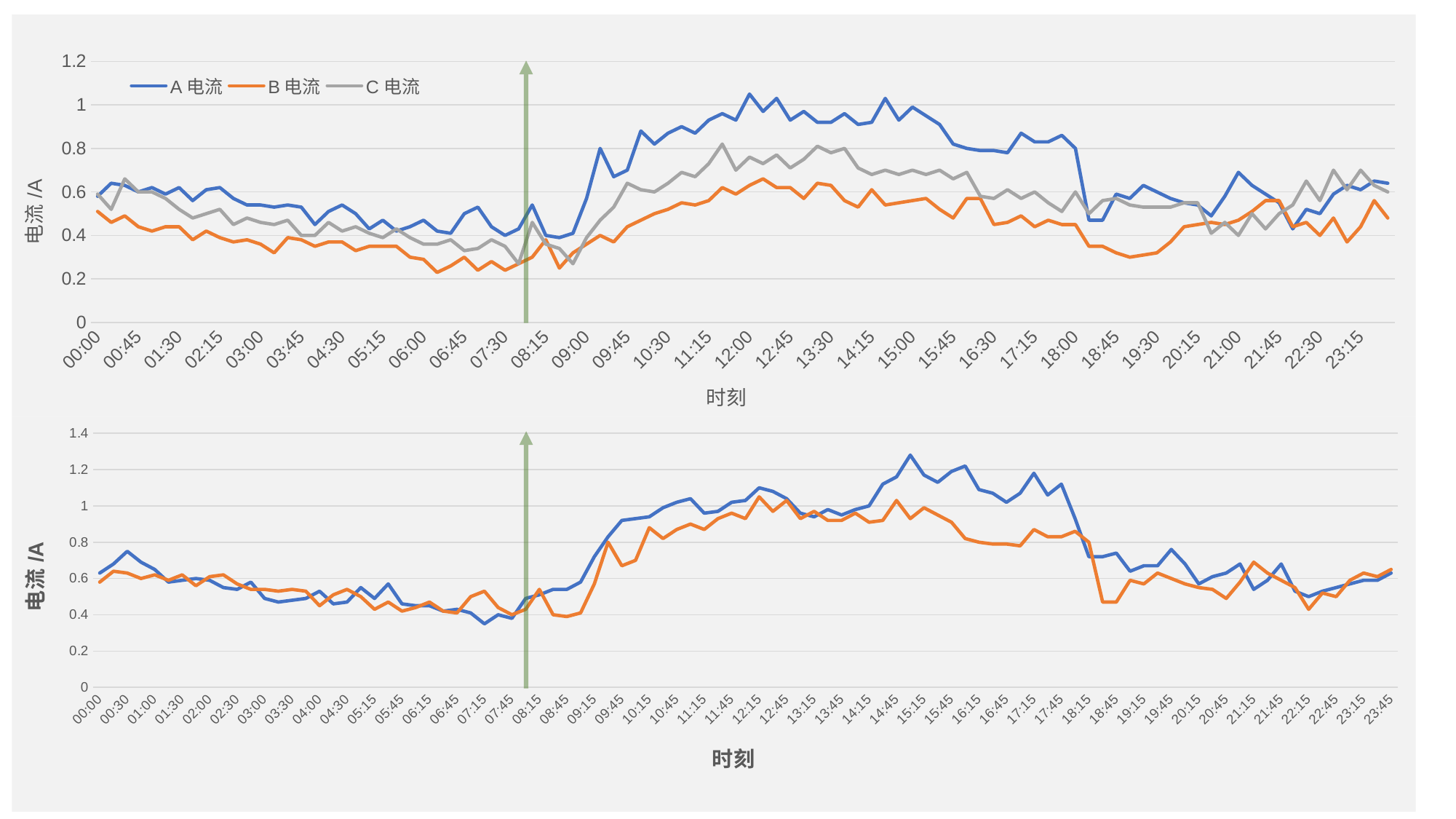

### Chart

| Category | A电流 | B电流 | C电流 |
|---|---|---|---|
| 00:00 | 0.58 | 0.51 | 0.59 |
| 00:15 | 0.64 | 0.46 | 0.52 |
| 00:30 | 0.63 | 0.49 | 0.66 |
| 00:45 | 0.6 | 0.44 | 0.6 |
| 01:00 | 0.62 | 0.42 | 0.6 |
| 01:15 | 0.59 | 0.44 | 0.57 |
| 01:30 | 0.62 | 0.44 | 0.52 |
| 01:45 | 0.56 | 0.38 | 0.48 |
| 02:00 | 0.61 | 0.42 | 0.5 |
| 02:15 | 0.62 | 0.39 | 0.52 |
| 02:30 | 0.57 | 0.37 | 0.45 |
| 02:45 | 0.54 | 0.38 | 0.48 |
| 03:00 | 0.54 | 0.36 | 0.46 |
| 03:15 | 0.53 | 0.32 | 0.45 |
| 03:30 | 0.54 | 0.39 | 0.47 |
| 03:45 | 0.53 | 0.38 | 0.4 |
| 04:00 | 0.45 | 0.35 | 0.4 |
| 04:15 | 0.51 | 0.37 | 0.46 |
| 04:30 | 0.54 | 0.37 | 0.42 |
| 04:45 | 0.5 | 0.33 | 0.44 |
| 05:00 | 0.43 | 0.35 | 0.41 |
| 05:15 | 0.47 | 0.35 | 0.39 |
| 05:30 | 0.42 | 0.35 | 0.43 |
| 05:45 | 0.44 | 0.3 | 0.39 |
| 06:00 | 0.47 | 0.29 | 0.36 |
| 06:15 | 0.42 | 0.23 | 0.36 |
| 06:30 | 0.41 | 0.26 | 0.38 |
| 06:45 | 0.5 | 0.3 | 0.33 |
| 07:00 | 0.53 | 0.24 | 0.34 |
| 07:15 | 0.44 | 0.28 | 0.38 |
| 07:30 | 0.4 | 0.24 | 0.35 |
| 07:45 | 0.43 | 0.27 | 0.27 |
| 08:00 | 0.54 | 0.3 | 0.46 |
| 08:15 | 0.4 | 0.38 | 0.36 |
| 08:30 | 0.39 | 0.25 | 0.34 |
| 08:45 | 0.41 | 0.32 | 0.27 |
| 09:00 | 0.57 | 0.36 | 0.39 |
| 09:15 | 0.8 | 0.4 | 0.47 |
| 09:30 | 0.67 | 0.37 | 0.53 |
| 09:45 | 0.7 | 0.44 | 0.64 |
| 10:00 | 0.88 | 0.47 | 0.61 |
| 10:15 | 0.82 | 0.5 | 0.6 |
| 10:30 | 0.87 | 0.52 | 0.64 |
| 10:45 | 0.9 | 0.55 | 0.69 |
| 11:00 | 0.87 | 0.54 | 0.67 |
| 11:15 | 0.93 | 0.56 | 0.73 |
| 11:30 | 0.96 | 0.62 | 0.82 |
| 11:45 | 0.93 | 0.59 | 0.7 |
| 12:00 | 1.05 | 0.63 | 0.76 |
| 12:15 | 0.97 | 0.66 | 0.73 |
| 12:30 | 1.03 | 0.62 | 0.77 |
| 12:45 | 0.93 | 0.62 | 0.71 |
| 13:00 | 0.97 | 0.57 | 0.75 |
| 13:15 | 0.92 | 0.64 | 0.81 |
| 13:30 | 0.92 | 0.63 | 0.78 |
| 13:45 | 0.96 | 0.56 | 0.8 |
| 14:00 | 0.91 | 0.53 | 0.71 |
| 14:15 | 0.92 | 0.61 | 0.68 |
| 14:30 | 1.03 | 0.54 | 0.7 |
| 14:45 | 0.93 | 0.55 | 0.68 |
| 15:00 | 0.99 | 0.56 | 0.7 |
| 15:15 | 0.95 | 0.57 | 0.68 |
| 15:30 | 0.91 | 0.52 | 0.7 |
| 15:45 | 0.82 | 0.48 | 0.66 |
| 16:00 | 0.8 | 0.57 | 0.69 |
| 16:15 | 0.79 | 0.57 | 0.58 |
| 16:30 | 0.79 | 0.45 | 0.57 |
| 16:45 | 0.78 | 0.46 | 0.61 |
| 17:00 | 0.87 | 0.49 | 0.57 |
| 17:15 | 0.83 | 0.44 | 0.6 |
| 17:30 | 0.83 | 0.47 | 0.55 |
| 17:45 | 0.86 | 0.45 | 0.51 |
| 18:00 | 0.8 | 0.45 | 0.6 |
| 18:15 | 0.47 | 0.35 | 0.5 |
| 18:30 | 0.47 | 0.35 | 0.56 |
| 18:45 | 0.59 | 0.32 | 0.57 |
| 19:00 | 0.57 | 0.3 | 0.54 |
| 19:15 | 0.63 | 0.31 | 0.53 |
| 19:30 | 0.6 | 0.32 | 0.53 |
| 19:45 | 0.57 | 0.37 | 0.53 |
| 20:00 | 0.55 | 0.44 | 0.55 |
| 20:15 | 0.54 | 0.45 | 0.55 |
| 20:30 | 0.49 | 0.46 | 0.41 |
| 20:45 | 0.58 | 0.45 | 0.46 |
| 21:00 | 0.69 | 0.47 | 0.4 |
| 21:15 | 0.63 | 0.51 | 0.5 |
| 21:30 | 0.59 | 0.56 | 0.43 |
| 21:45 | 0.55 | 0.56 | 0.5 |
| 22:00 | 0.43 | 0.44 | 0.54 |
| 22:15 | 0.52 | 0.46 | 0.65 |
| 22:30 | 0.5 | 0.4 | 0.56 |
| 22:45 | 0.59 | 0.48 | 0.7 |
| 23:00 | 0.63 | 0.37 | 0.61 |
| 23:15 | 0.61 | 0.44 | 0.7 |
| 23:30 | 0.65 | 0.56 | 0.63 |
| 23:45 | 0.64 | 0.48 | 0.6 |

### Chart

| Category | A电流同比 | A电流 |
|---|---|---|
| 00:00 | 0.63 | 0.58 |
| 00:15 | 0.68 | 0.64 |
| 00:30 | 0.75 | 0.63 |
| 00:45 | 0.69 | 0.6 |
| 01:00 | 0.65 | 0.62 |
| 01:15 | 0.58 | 0.59 |
| 01:30 | 0.59 | 0.62 |
| 01:45 | 0.6 | 0.56 |
| 02:00 | 0.59 | 0.61 |
| 02:15 | 0.55 | 0.62 |
| 02:30 | 0.54 | 0.57 |
| 02:45 | 0.58 | 0.54 |
| 03:00 | 0.49 | 0.54 |
| 03:15 | 0.47 | 0.53 |
| 03:30 | 0.48 | 0.54 |
| 03:45 | 0.49 | 0.53 |
| 04:00 | 0.53 | 0.45 |
| 04:15 | 0.46 | 0.51 |
| 04:30 | 0.47 | 0.54 |
| 05:00 | 0.55 | 0.5 |
| 05:15 | 0.49 | 0.43 |
| 05:30 | 0.57 | 0.47 |
| 05:45 | 0.46 | 0.42 |
| 06:00 | 0.45 | 0.44 |
| 06:15 | 0.45 | 0.47 |
| 06:30 | 0.42 | 0.42 |
| 06:45 | 0.43 | 0.41 |
| 07:00 | 0.41 | 0.5 |
| 07:15 | 0.35 | 0.53 |
| 07:30 | 0.4 | 0.44 |
| 07:45 | 0.38 | 0.4 |
| 08:00 | 0.49 | 0.43 |
| 08:15 | 0.51 | 0.54 |
| 08:30 | 0.54 | 0.4 |
| 08:45 | 0.54 | 0.39 |
| 09:00 | 0.58 | 0.41 |
| 09:15 | 0.72 | 0.57 |
| 09:30 | 0.83 | 0.8 |
| 09:45 | 0.92 | 0.67 |
| 10:00 | 0.93 | 0.7 |
| 10:15 | 0.94 | 0.88 |
| 10:30 | 0.99 | 0.82 |
| 10:45 | 1.02 | 0.87 |
| 11:00 | 1.04 | 0.9 |
| 11:15 | 0.96 | 0.87 |
| 11:30 | 0.97 | 0.93 |
| 11:45 | 1.02 | 0.96 |
| 12:00 | 1.03 | 0.93 |
| 12:15 | 1.1 | 1.05 |
| 12:30 | 1.08 | 0.97 |
| 12:45 | 1.04 | 1.03 |
| 13:00 | 0.96 | 0.93 |
| 13:15 | 0.94 | 0.97 |
| 13:30 | 0.98 | 0.92 |
| 13:45 | 0.95 | 0.92 |
| 14:00 | 0.98 | 0.96 |
| 14:15 | 1.0 | 0.91 |
| 14:30 | 1.12 | 0.92 |
| 14:45 | 1.16 | 1.03 |
| 15:00 | 1.28 | 0.93 |
| 15:15 | 1.17 | 0.99 |
| 15:30 | 1.13 | 0.95 |
| 15:45 | 1.19 | 0.91 |
| 16:00 | 1.22 | 0.82 |
| 16:15 | 1.09 | 0.8 |
| 16:30 | 1.07 | 0.79 |
| 16:45 | 1.02 | 0.79 |
| 17:00 | 1.07 | 0.78 |
| 17:15 | 1.18 | 0.87 |
| 17:30 | 1.06 | 0.83 |
| 17:45 | 1.12 | 0.83 |
| 18:00 | 0.93 | 0.86 |
| 18:15 | 0.72 | 0.8 |
| 18:30 | 0.72 | 0.47 |
| 18:45 | 0.74 | 0.47 |
| 19:00 | 0.64 | 0.59 |
| 19:15 | 0.67 | 0.57 |
| 19:30 | 0.67 | 0.63 |
| 19:45 | 0.76 | 0.6 |
| 20:00 | 0.68 | 0.57 |
| 20:15 | 0.57 | 0.55 |
| 20:30 | 0.61 | 0.54 |
| 20:45 | 0.63 | 0.49 |
| 21:00 | 0.68 | 0.58 |
| 21:15 | 0.54 | 0.69 |
| 21:30 | 0.59 | 0.63 |
| 21:45 | 0.68 | 0.59 |
| 22:00 | 0.53 | 0.55 |
| 22:15 | 0.5 | 0.43 |
| 22:30 | 0.53 | 0.52 |
| 22:45 | 0.55 | 0.5 |
| 23:00 | 0.57 | 0.59 |
| 23:15 | 0.59 | 0.63 |
| 23:30 | 0.59 | 0.61 |
| 23:45 | 0.63 | 0.65 |